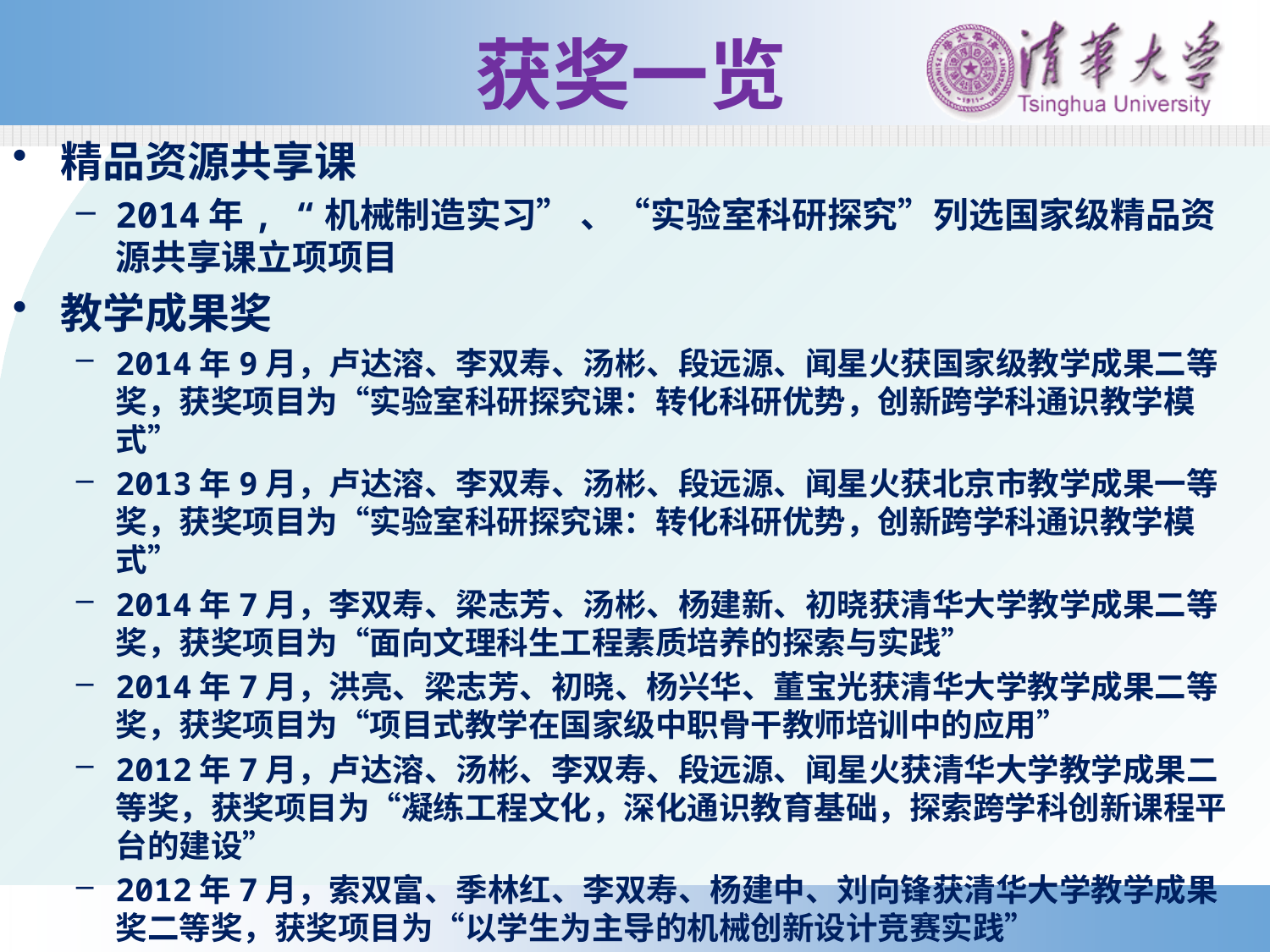

# 获奖一览
精品资源共享课
2014年, “机械制造实习” 、“实验室科研探究”列选国家级精品资源共享课立项项目
教学成果奖
2014年9月，卢达溶、李双寿、汤彬、段远源、闻星火获国家级教学成果二等奖，获奖项目为“实验室科研探究课：转化科研优势，创新跨学科通识教学模式”
2013年9月，卢达溶、李双寿、汤彬、段远源、闻星火获北京市教学成果一等奖，获奖项目为“实验室科研探究课：转化科研优势，创新跨学科通识教学模式”
2014年7月，李双寿、梁志芳、汤彬、杨建新、初晓获清华大学教学成果二等奖，获奖项目为“面向文理科生工程素质培养的探索与实践”
2014年7月，洪亮、梁志芳、初晓、杨兴华、董宝光获清华大学教学成果二等奖，获奖项目为“项目式教学在国家级中职骨干教师培训中的应用”
2012年7月，卢达溶、汤彬、李双寿、段远源、闻星火获清华大学教学成果二等奖，获奖项目为“凝练工程文化，深化通识教育基础，探索跨学科创新课程平台的建设”
2012年7月，索双富、季林红、李双寿、杨建中、刘向锋获清华大学教学成果奖二等奖，获奖项目为“以学生为主导的机械创新设计竞赛实践”